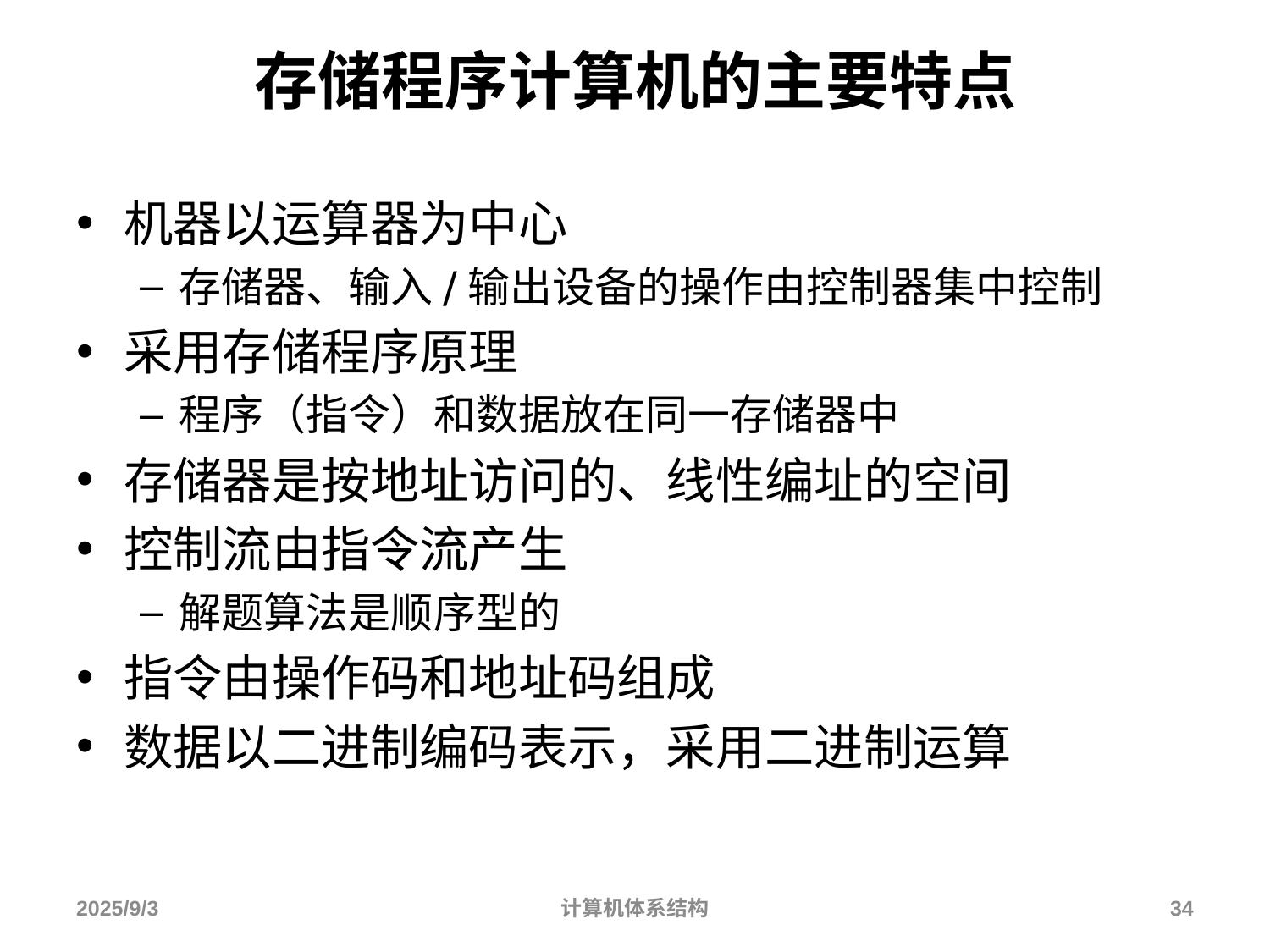

存储程序计算机的主要特点
机器以运算器为中心
存储器、输入/输出设备的操作由控制器集中控制
采用存储程序原理
程序（指令）和数据放在同一存储器中
存储器是按地址访问的、线性编址的空间
控制流由指令流产生
解题算法是顺序型的
指令由操作码和地址码组成
数据以二进制编码表示，采用二进制运算
2025/9/3
计算机体系结构
34